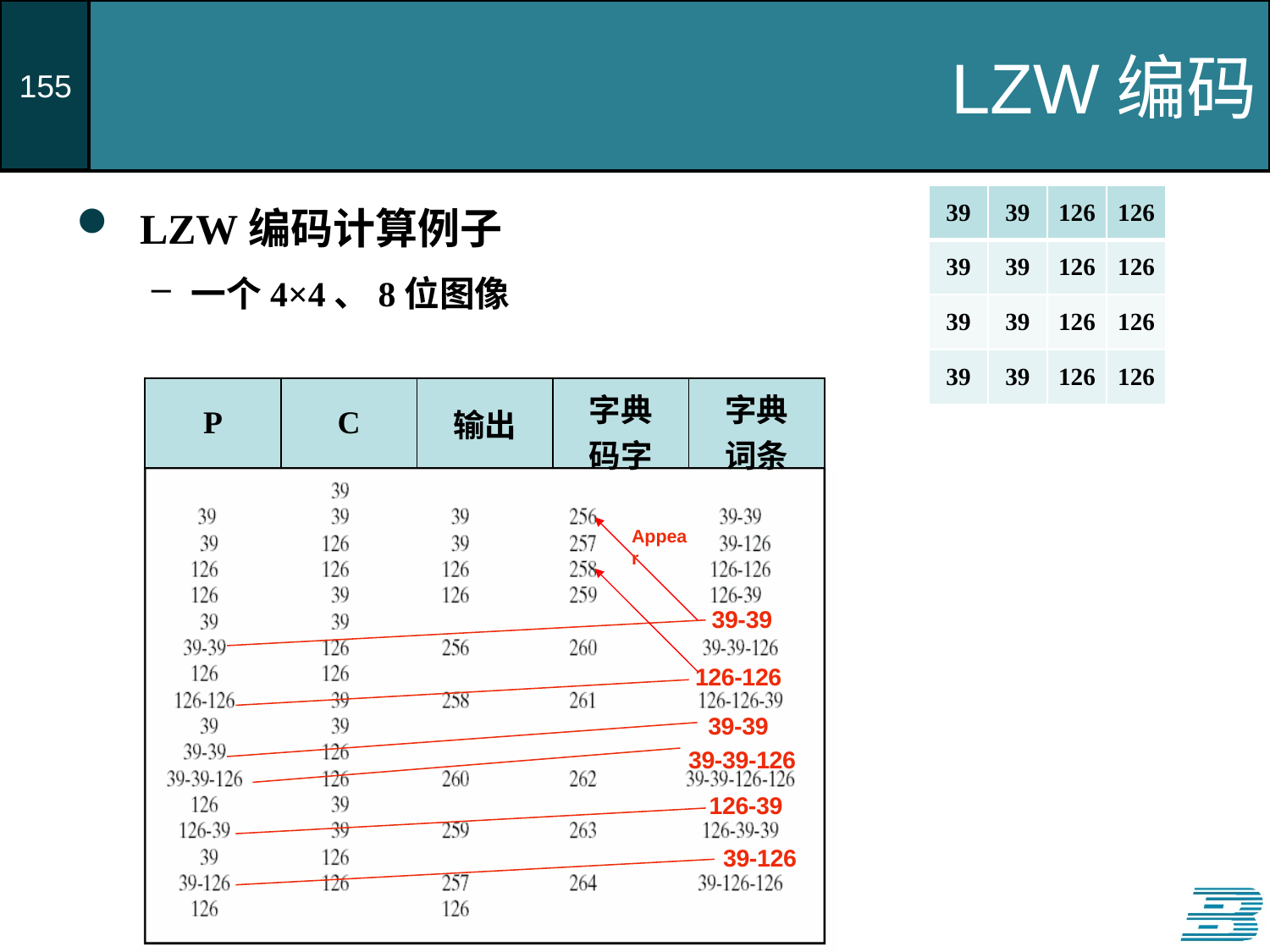

# LZW编码
LZW编码计算例子
一个4×4、8位图像

| 39 | 39 | 126 | 126 |
| --- | --- | --- | --- |
| 39 | 39 | 126 | 126 |
| 39 | 39 | 126 | 126 |
| 39 | 39 | 126 | 126 |
| P | C | 输出 | 字典 码字 | 字典 词条 |
| --- | --- | --- | --- | --- |

Appear

39-39

126-126
39-39
39-39-126

126-39

39-126